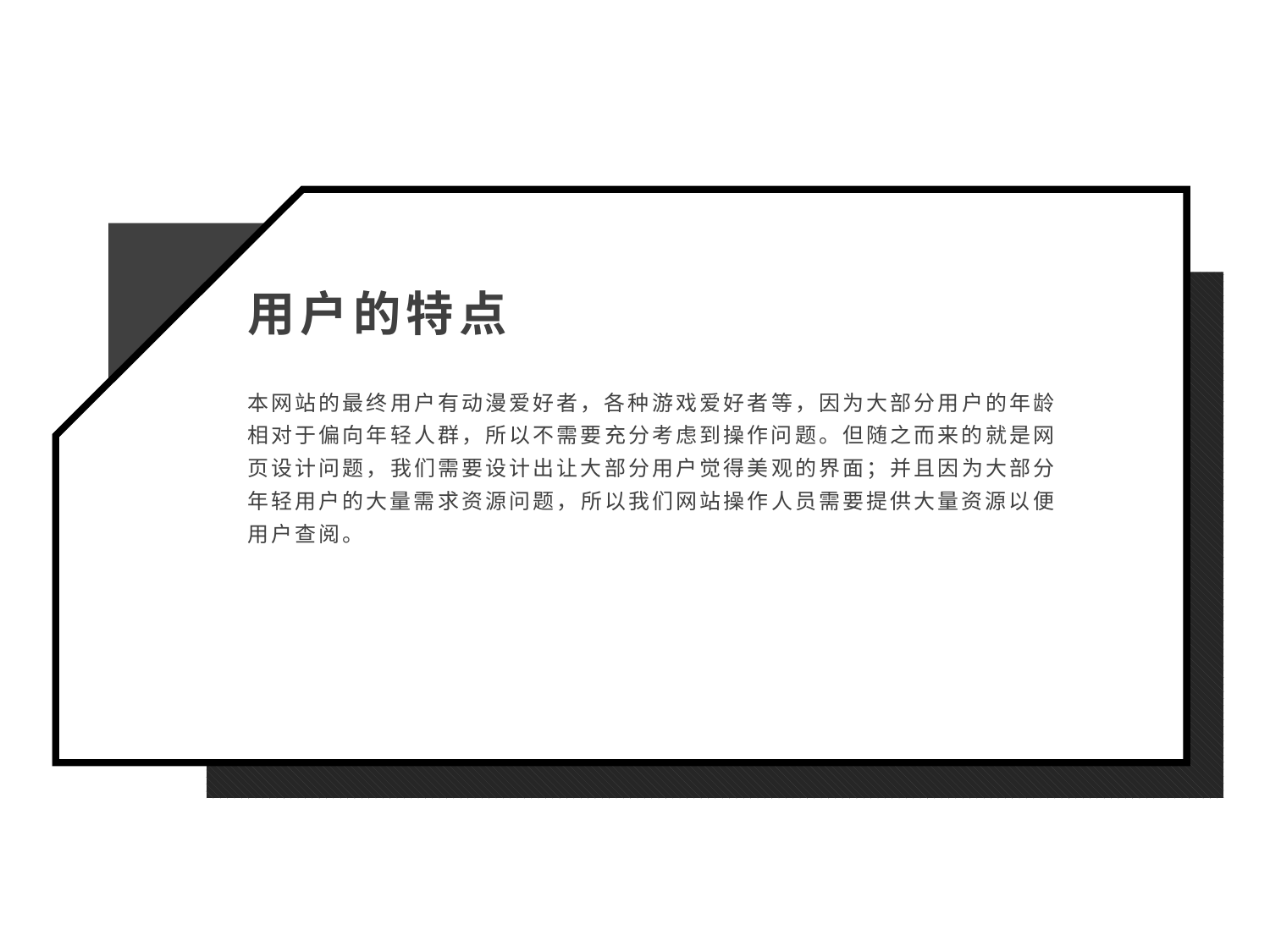

用户的特点
本网站的最终用户有动漫爱好者，各种游戏爱好者等，因为大部分用户的年龄相对于偏向年轻人群，所以不需要充分考虑到操作问题。但随之而来的就是网页设计问题，我们需要设计出让大部分用户觉得美观的界面；并且因为大部分年轻用户的大量需求资源问题，所以我们网站操作人员需要提供大量资源以便用户查阅。